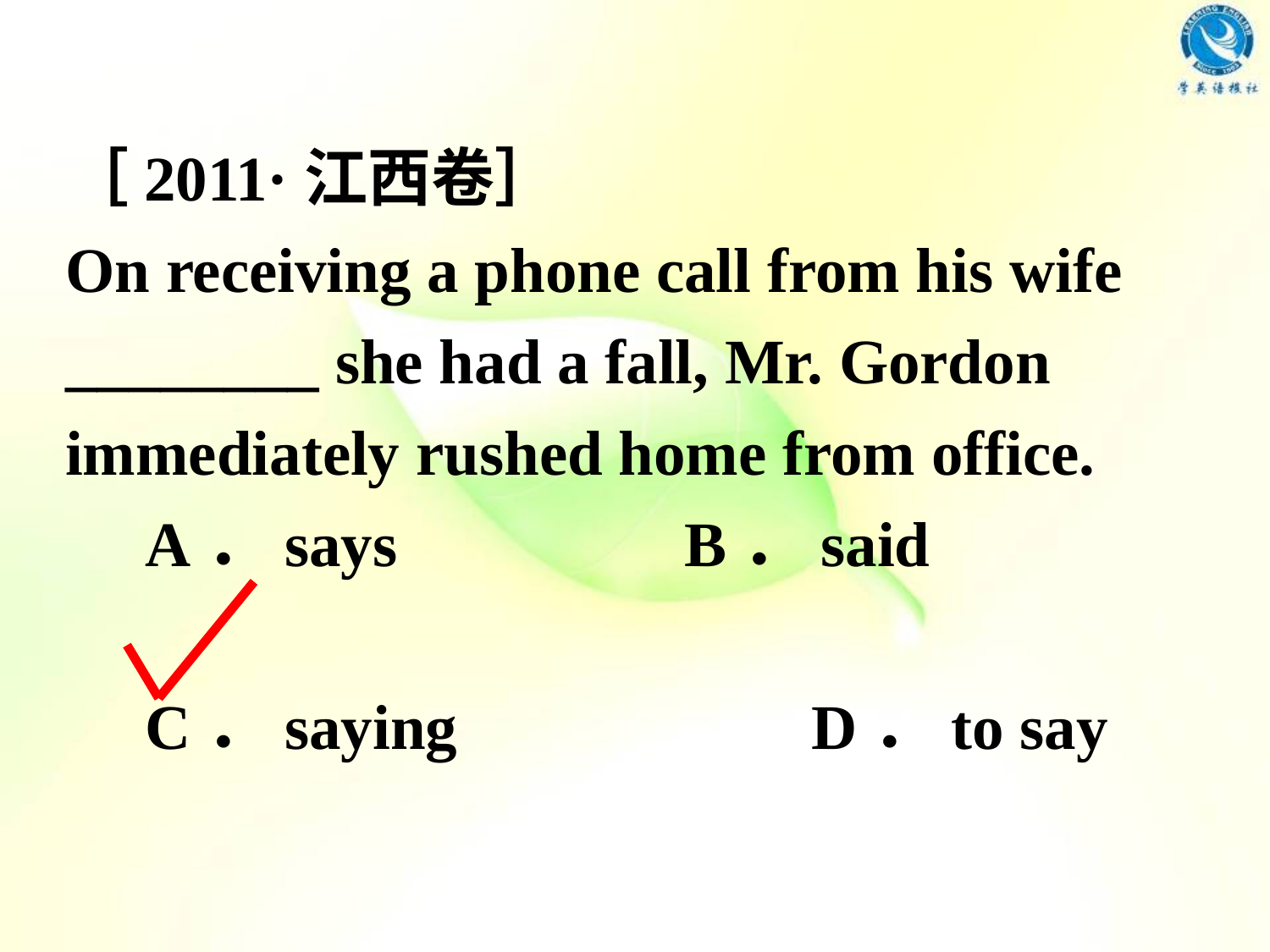

［2011·江西卷］
On receiving a phone call from his wife ________ she had a fall, Mr. Gordon immediately rushed home from office.
     A．says	               B．said
     C．saying	               D．to say